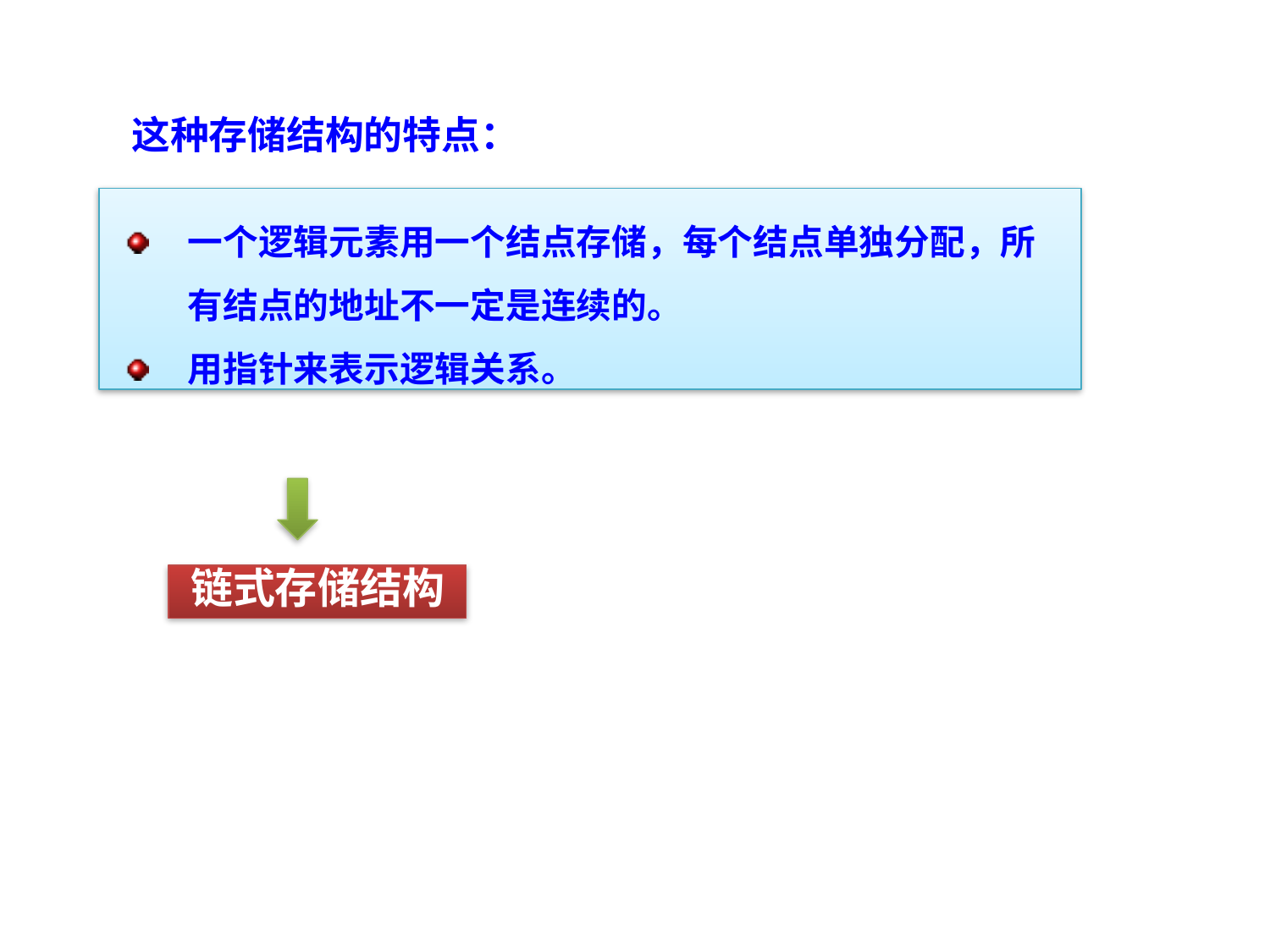

这种存储结构的特点：
一个逻辑元素用一个结点存储，每个结点单独分配，所有结点的地址不一定是连续的。
用指针来表示逻辑关系。

链式存储结构